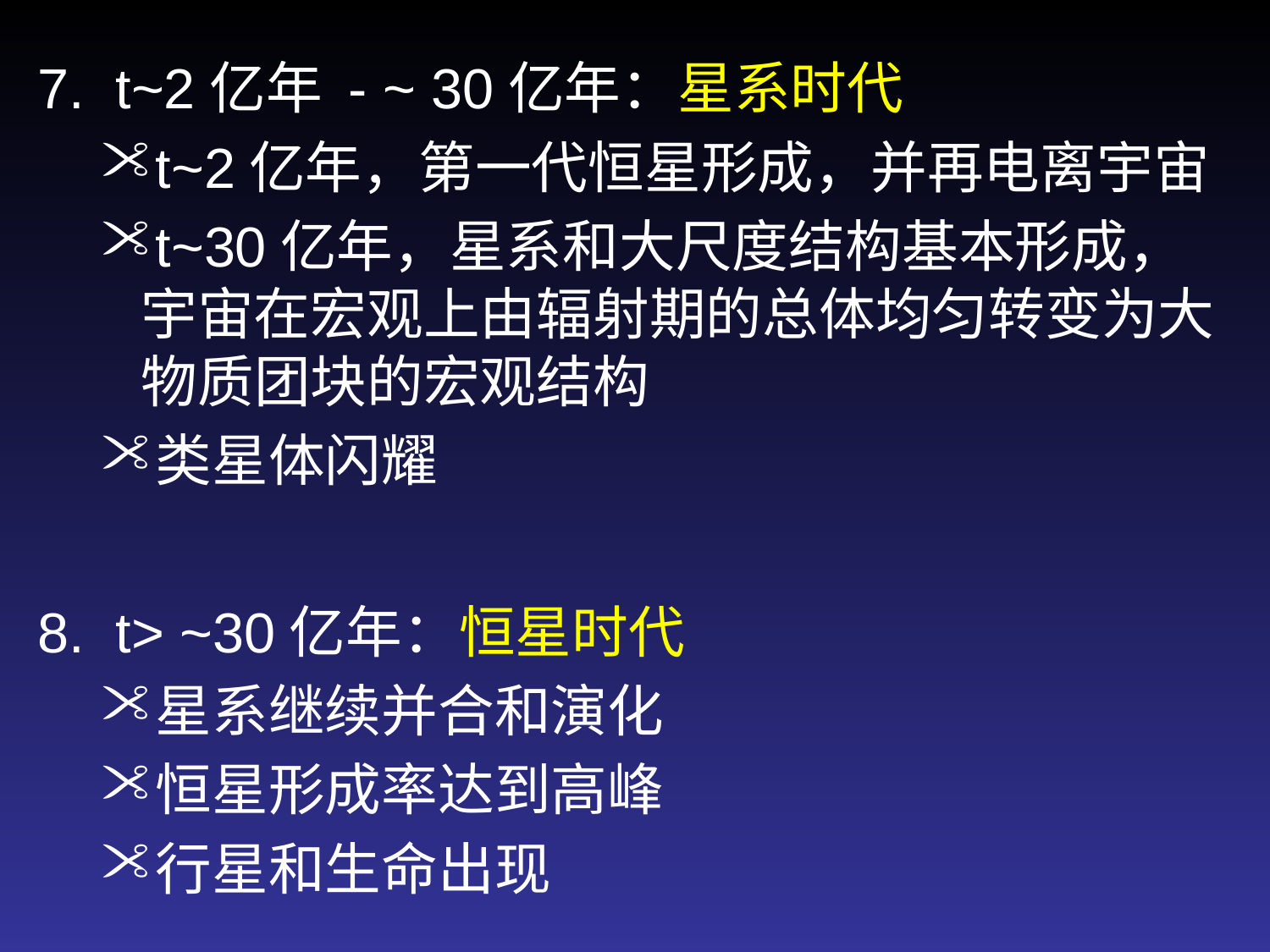

7.  t~2亿年 - ~ 30亿年：星系时代
t~2亿年，第一代恒星形成，并再电离宇宙
t~30亿年，星系和大尺度结构基本形成，宇宙在宏观上由辐射期的总体均匀转变为大物质团块的宏观结构
类星体闪耀

8.  t> ~30亿年：恒星时代
星系继续并合和演化
恒星形成率达到高峰
行星和生命出现